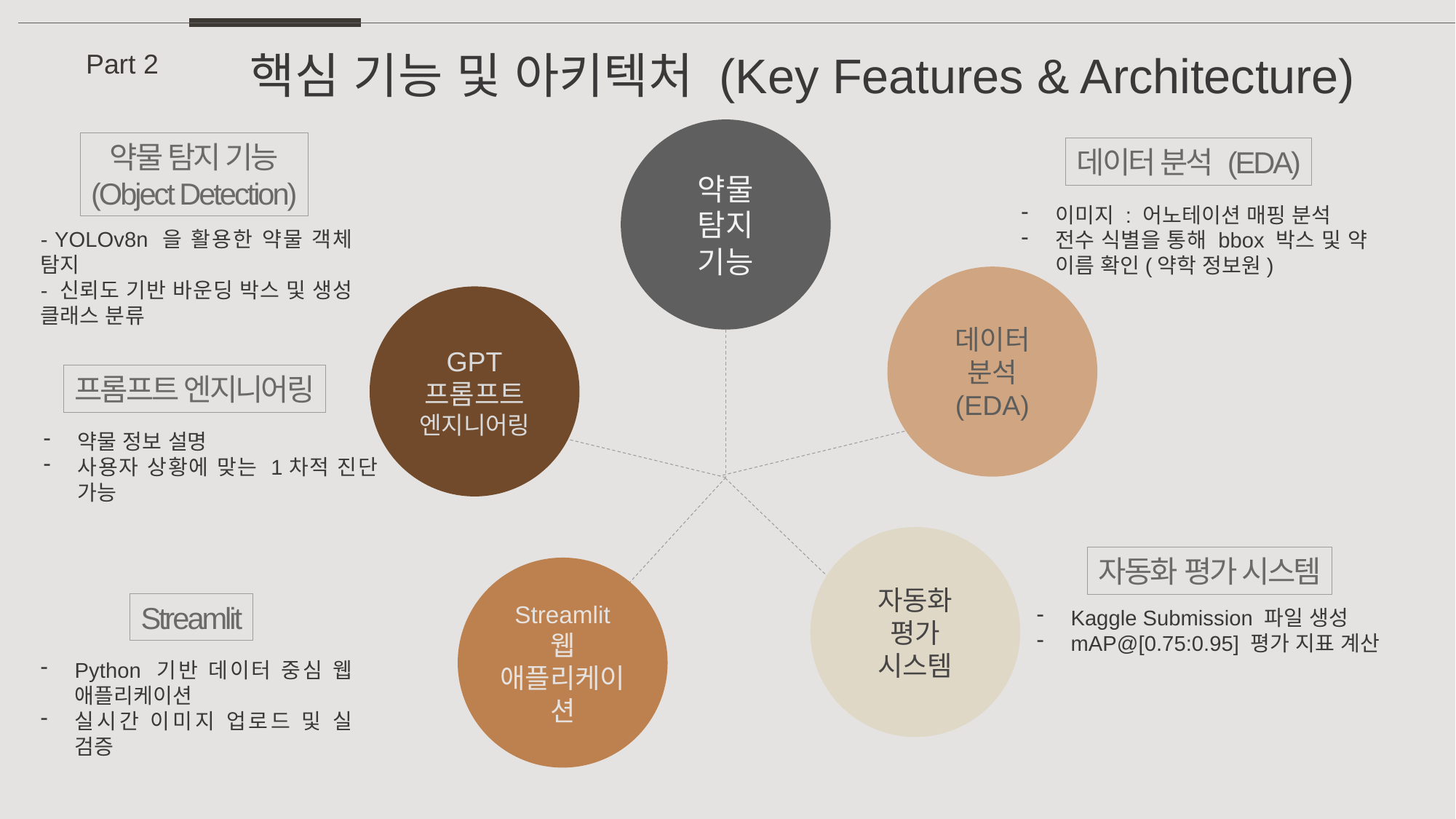

핵심 기능 및 아키텍처 (Key Features & Architecture)
Part 2
약물
탐지
기능
약물 탐지 기능
(Object Detection)
- YOLOv8n 을 활용한 약물 객체 탐지
- 신뢰도 기반 바운딩 박스 및 생성 클래스 분류
데이터 분석 (EDA)
이미지 : 어노테이션 매핑 분석
전수 식별을 통해 bbox 박스 및 약 이름 확인(약학 정보원)
데이터
분석
(EDA)
GPT
프롬프트
엔지니어링
프롬프트 엔지니어링
약물 정보 설명
사용자 상황에 맞는 1차적 진단 가능
자동화
평가
시스템
자동화 평가 시스템
Kaggle Submission 파일 생성
mAP@[0.75:0.95] 평가 지표 계산
Streamlit
웹 애플리케이션
Streamlit
Python 기반 데이터 중심 웹 애플리케이션
실시간 이미지 업로드 및 실 검증